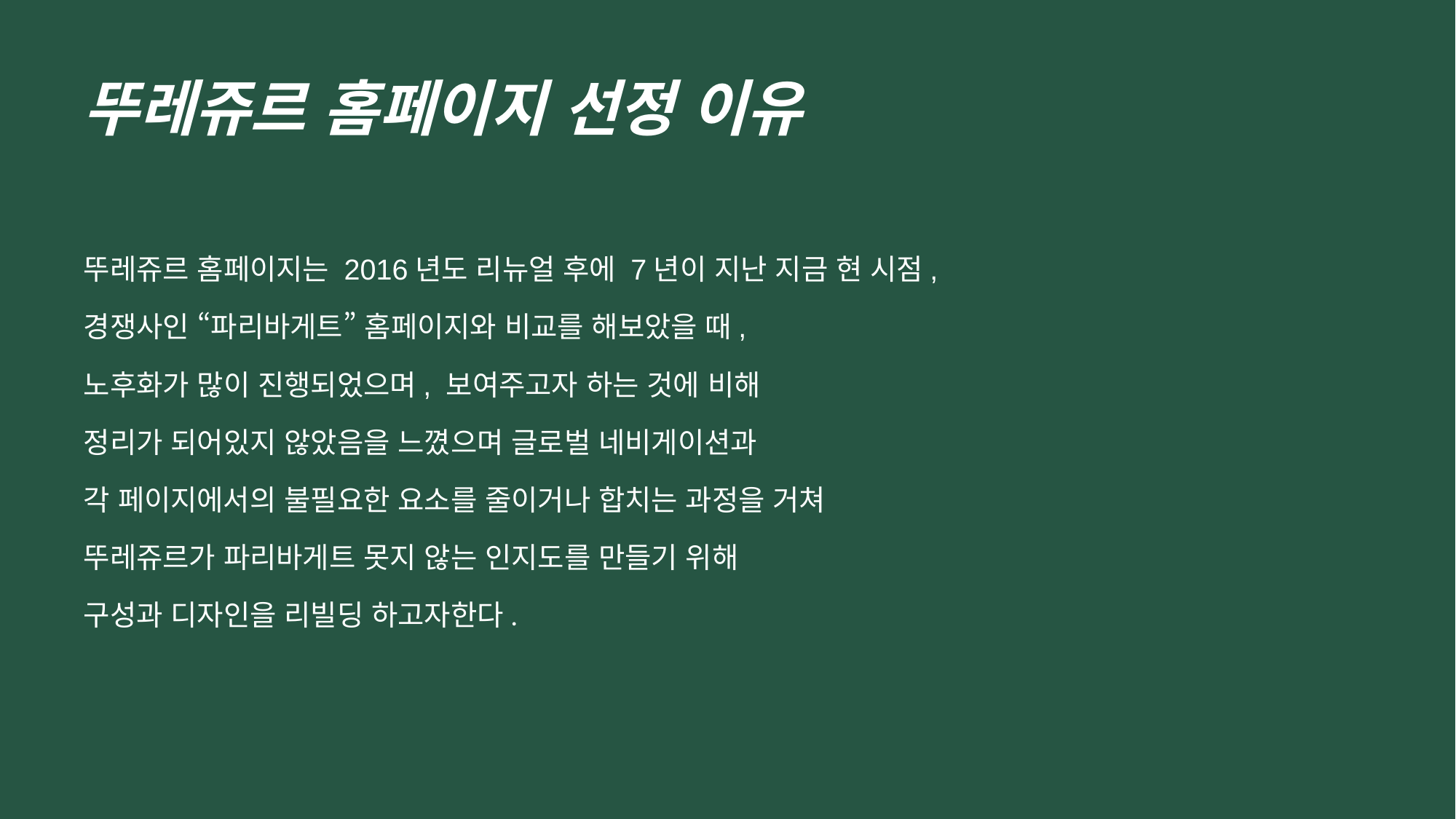

# 뚜레쥬르 홈페이지 선정 이유
뚜레쥬르 홈페이지는 2016년도 리뉴얼 후에 7년이 지난 지금 현 시점,
경쟁사인 “파리바게트” 홈페이지와 비교를 해보았을 때,
노후화가 많이 진행되었으며, 보여주고자 하는 것에 비해
정리가 되어있지 않았음을 느꼈으며 글로벌 네비게이션과
각 페이지에서의 불필요한 요소를 줄이거나 합치는 과정을 거쳐
뚜레쥬르가 파리바게트 못지 않는 인지도를 만들기 위해
구성과 디자인을 리빌딩 하고자한다.